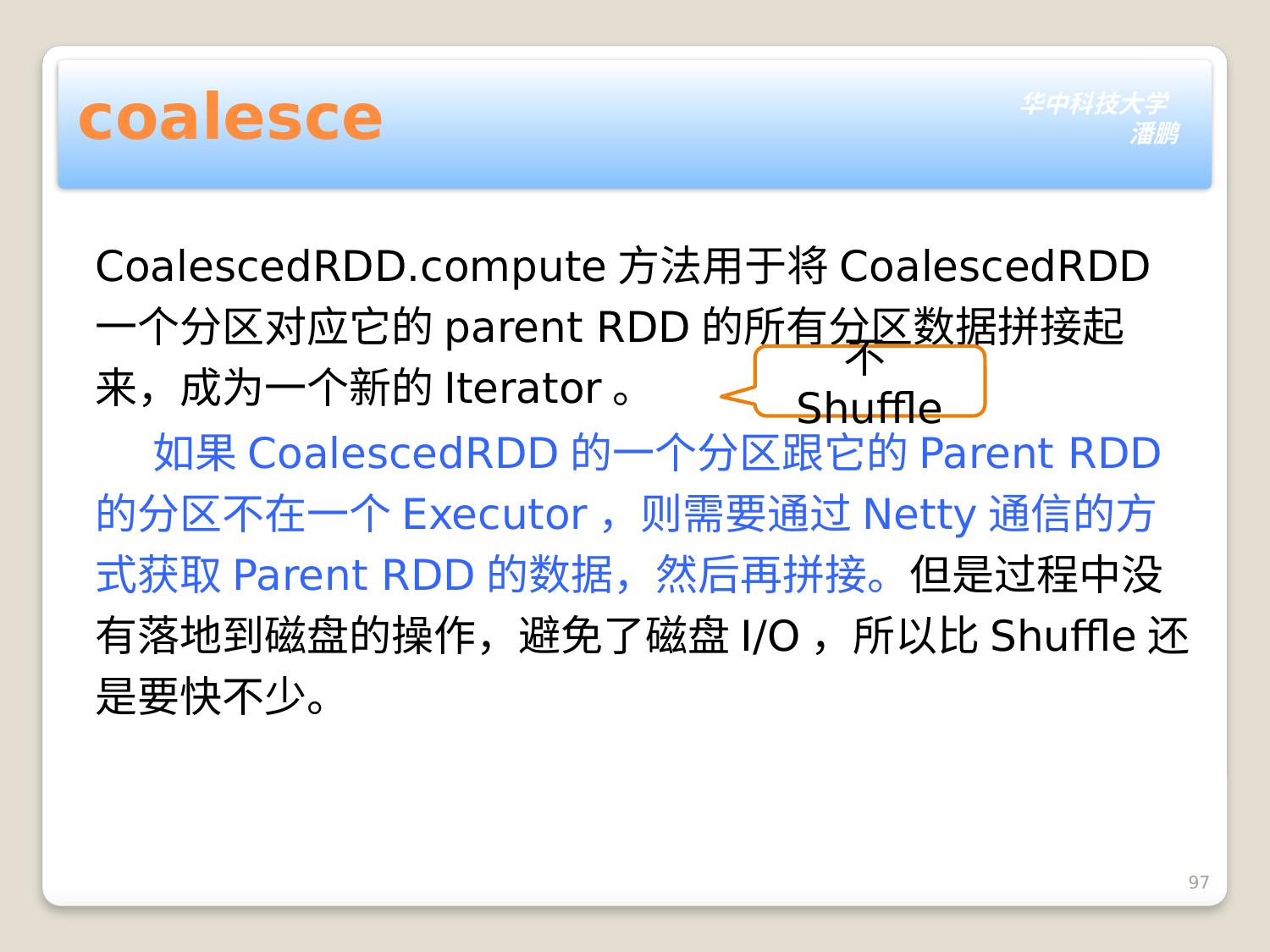

# coalesce
CoalescedRDD.compute方法用于将CoalescedRDD一个分区对应它的parent RDD的所有分区数据拼接起来，成为一个新的Iterator。
     如果CoalescedRDD的一个分区跟它的Parent RDD的分区不在一个Executor，则需要通过Netty通信的方式获取Parent RDD的数据，然后再拼接。但是过程中没有落地到磁盘的操作，避免了磁盘I/O，所以比Shuffle还是要快不少。
不Shuffle
97